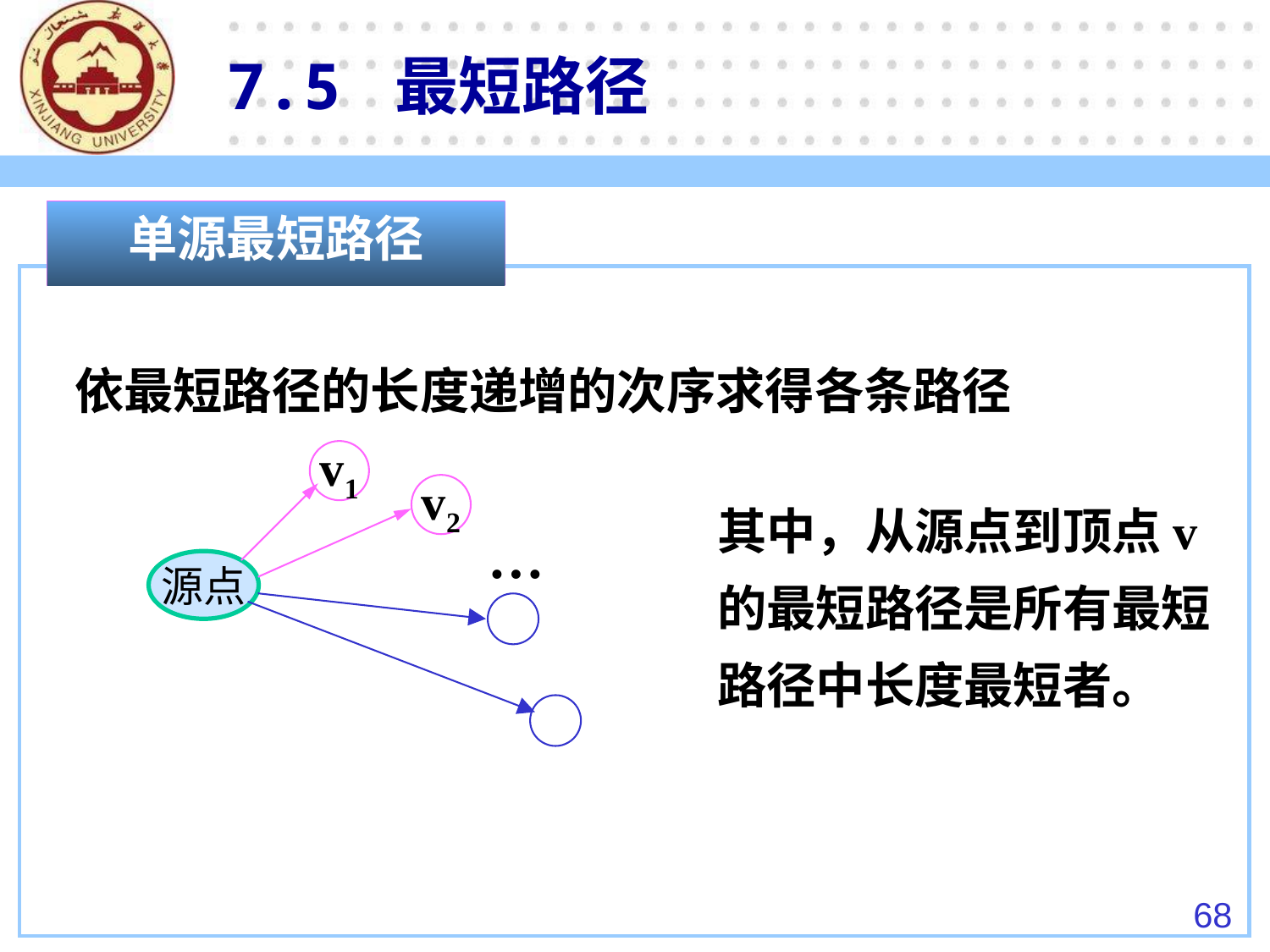

7.5 最短路径
单源最短路径

依最短路径的长度递增的次序求得各条路径
v1
v2

…
源点

其中，从源点到顶点v的最短路径是所有最短路径中长度最短者。
68